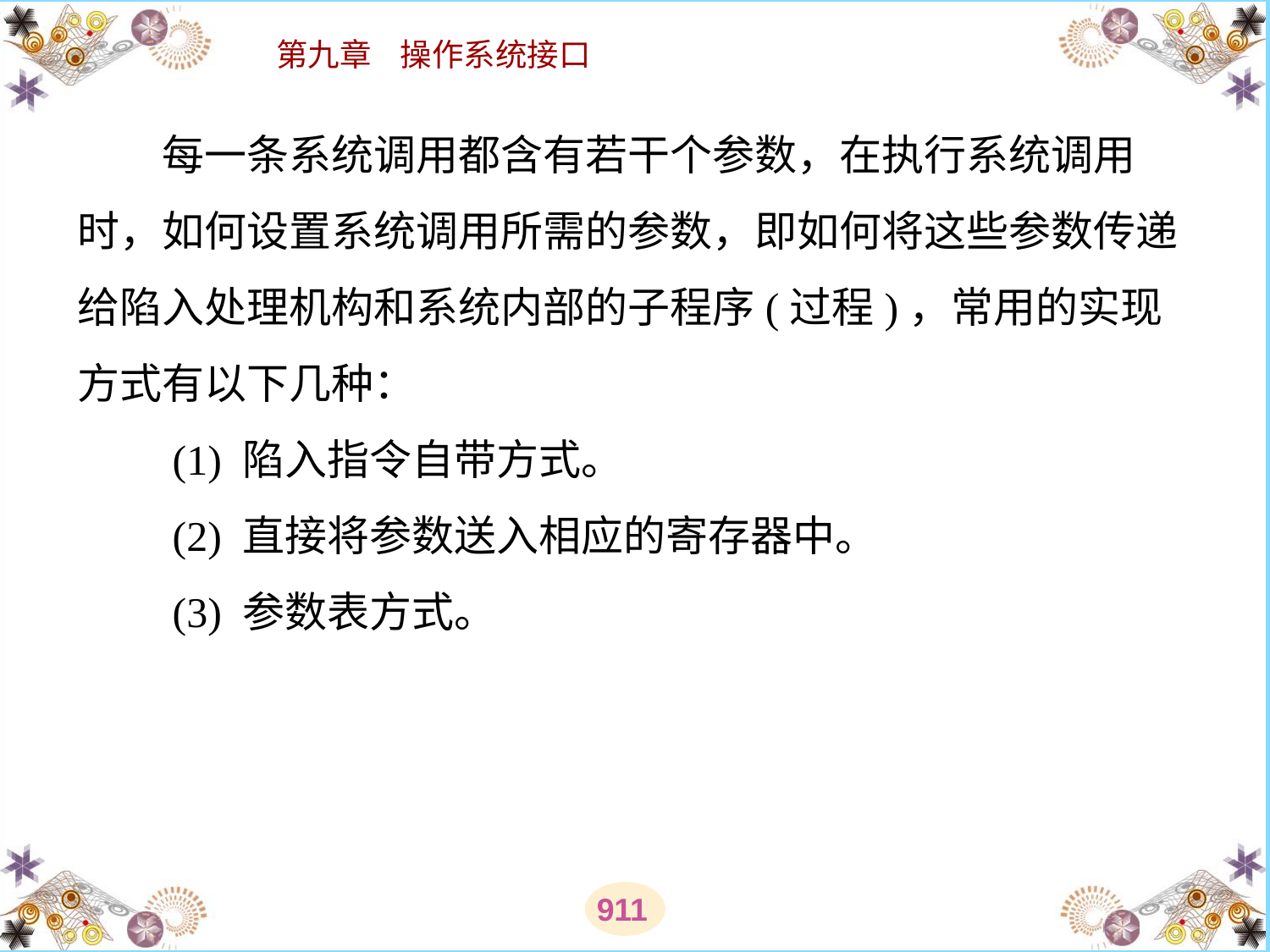

# 每一条系统调用都含有若干个参数，在执行系统调用时，如何设置系统调用所需的参数，即如何将这些参数传递给陷入处理机构和系统内部的子程序(过程)，常用的实现方式有以下几种： 　　(1) 陷入指令自带方式。 　　(2) 直接将参数送入相应的寄存器中。 　　(3) 参数表方式。